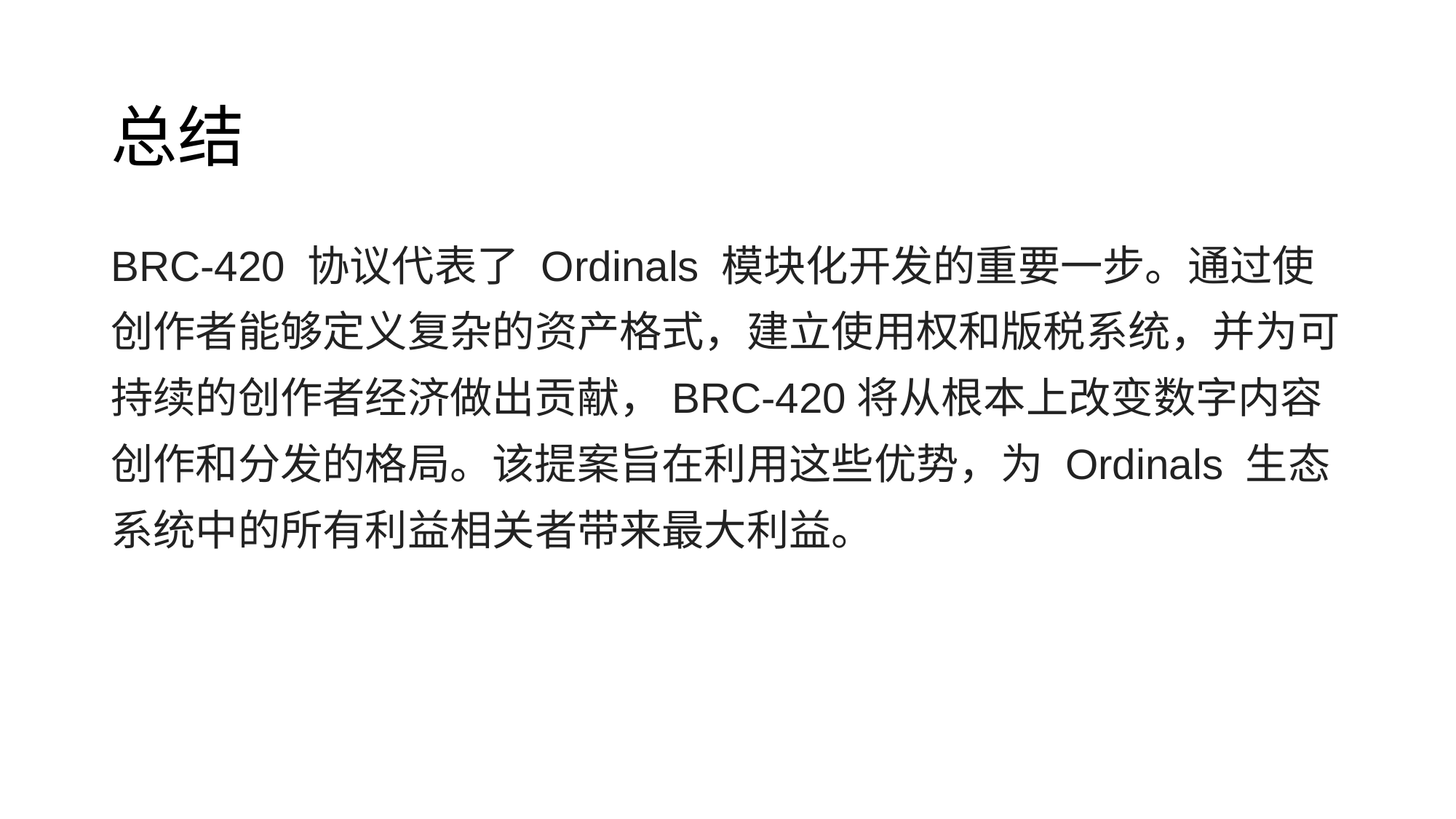

# 总结
BRC-4​​20 协议代表了 Ordinals 模块化开发的重要一步。通过使创作者能够定义复杂的资产格式，建立使用权和版税系统，并为可持续的创作者经济做出贡献，BRC-4​​20将从根本上改变数字内容创作和分发的格局。该提案旨在利用这些优势，为 Ordinals 生态系统中的所有利益相关者带来最大利益。